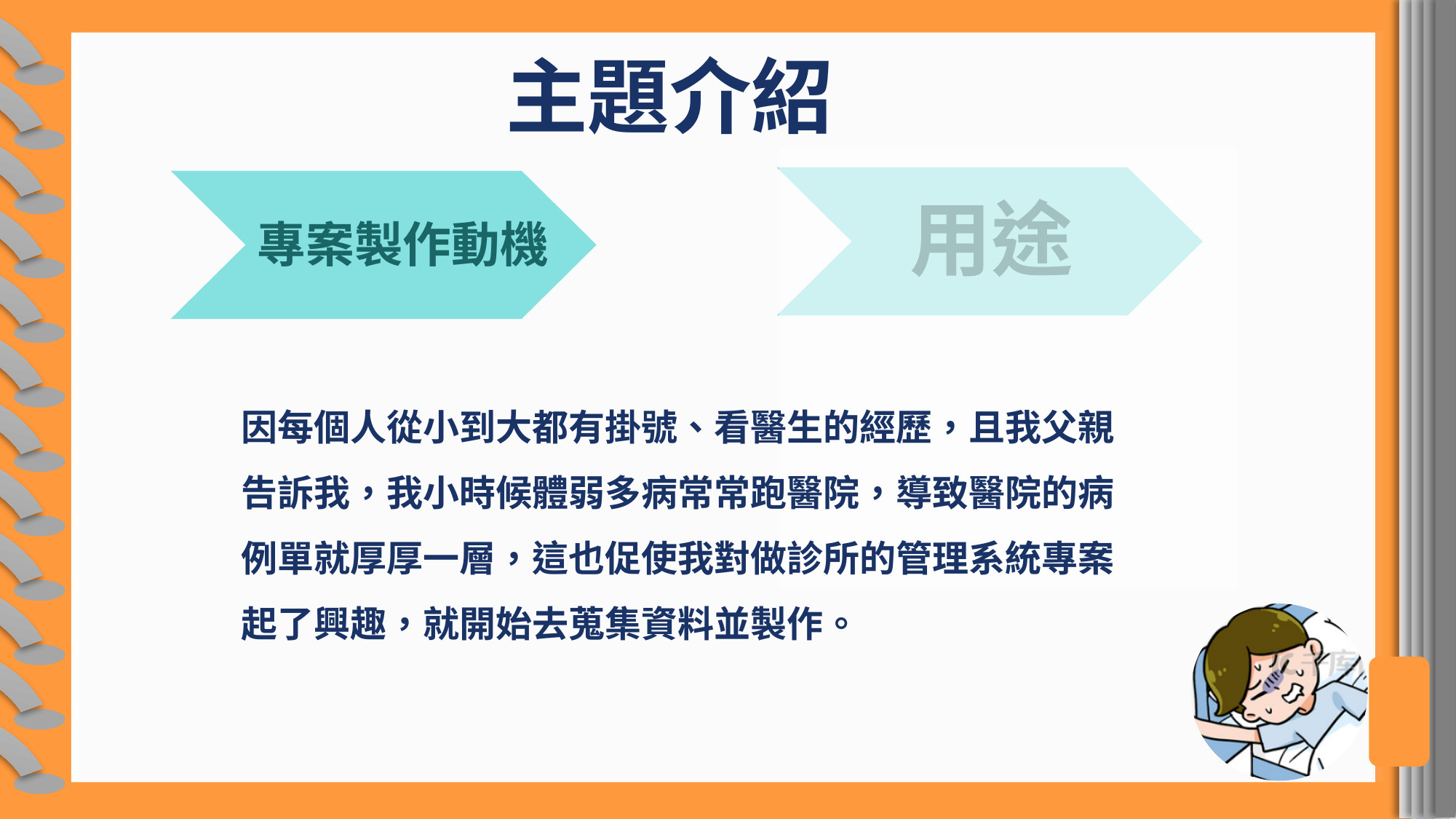

主題介紹

用途

專案製作動機
因每個人從小到大都有掛號、看醫生的經歷，且我父親告訴我，我小時候體弱多病常常跑醫院，導致醫院的病例單就厚厚一層，這也促使我對做診所的管理系統專案起了興趣，就開始去蒐集資料並製作。